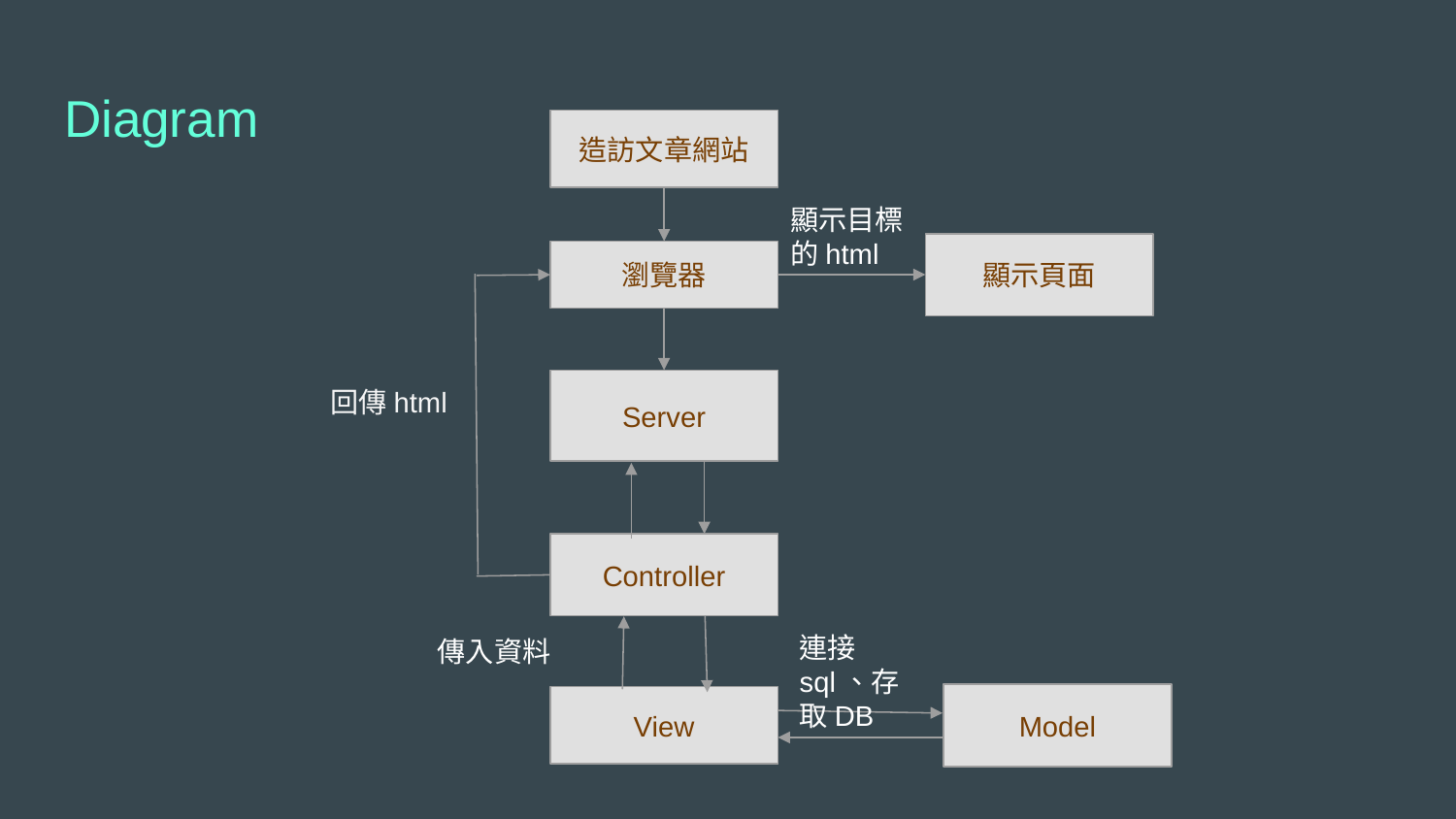

# Diagram
造訪文章網站
顯示目標的html
顯示頁面
瀏覽器
回傳html
Server
Controller
連接sql、存取DB
傳入資料
Model
View